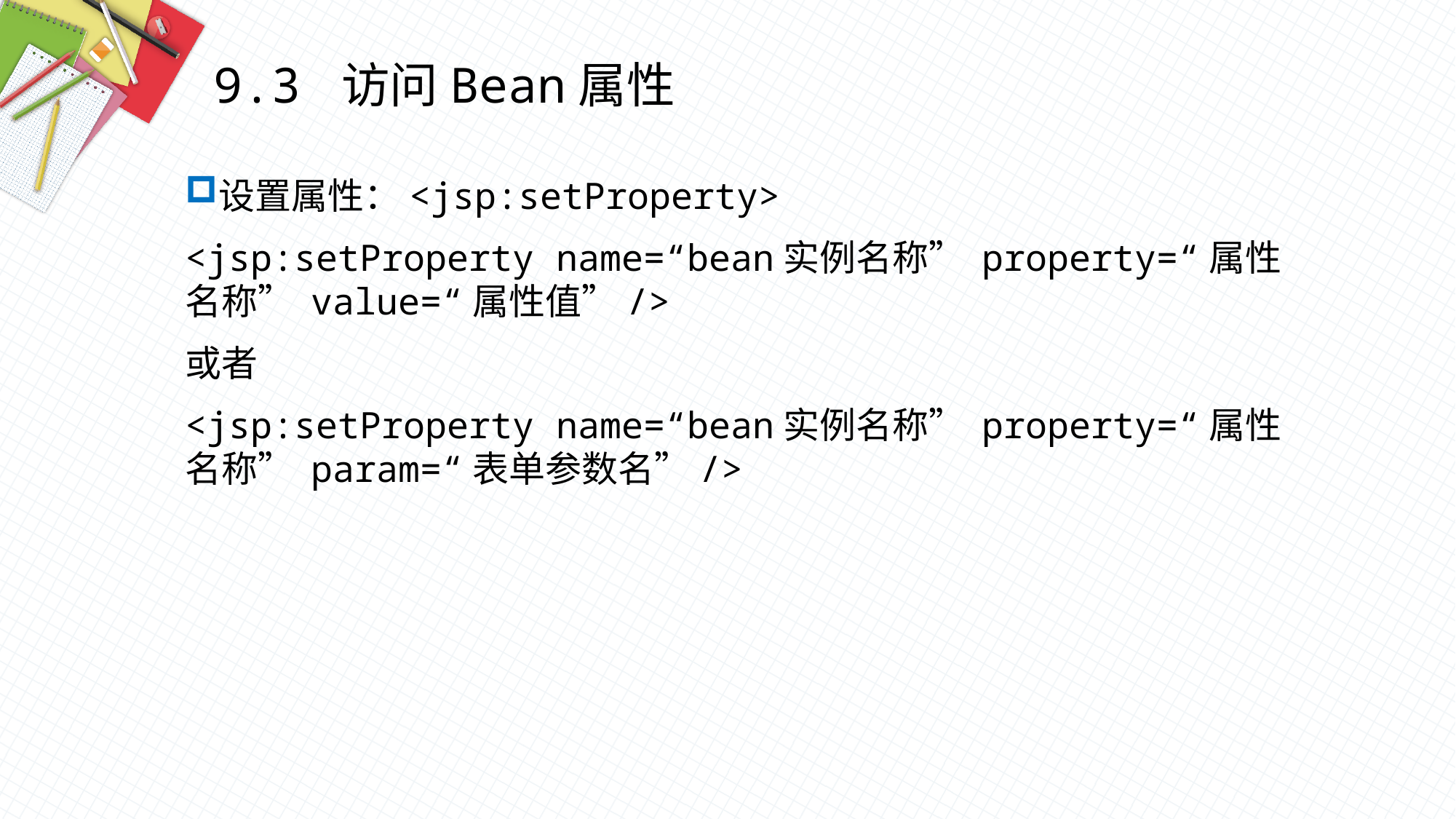

9.3 访问Bean属性
设置属性：<jsp:setProperty>
<jsp:setProperty name=“bean实例名称” property=“属性名称” value=“属性值”/>
或者
<jsp:setProperty name=“bean实例名称” property=“属性名称” param=“表单参数名”/>